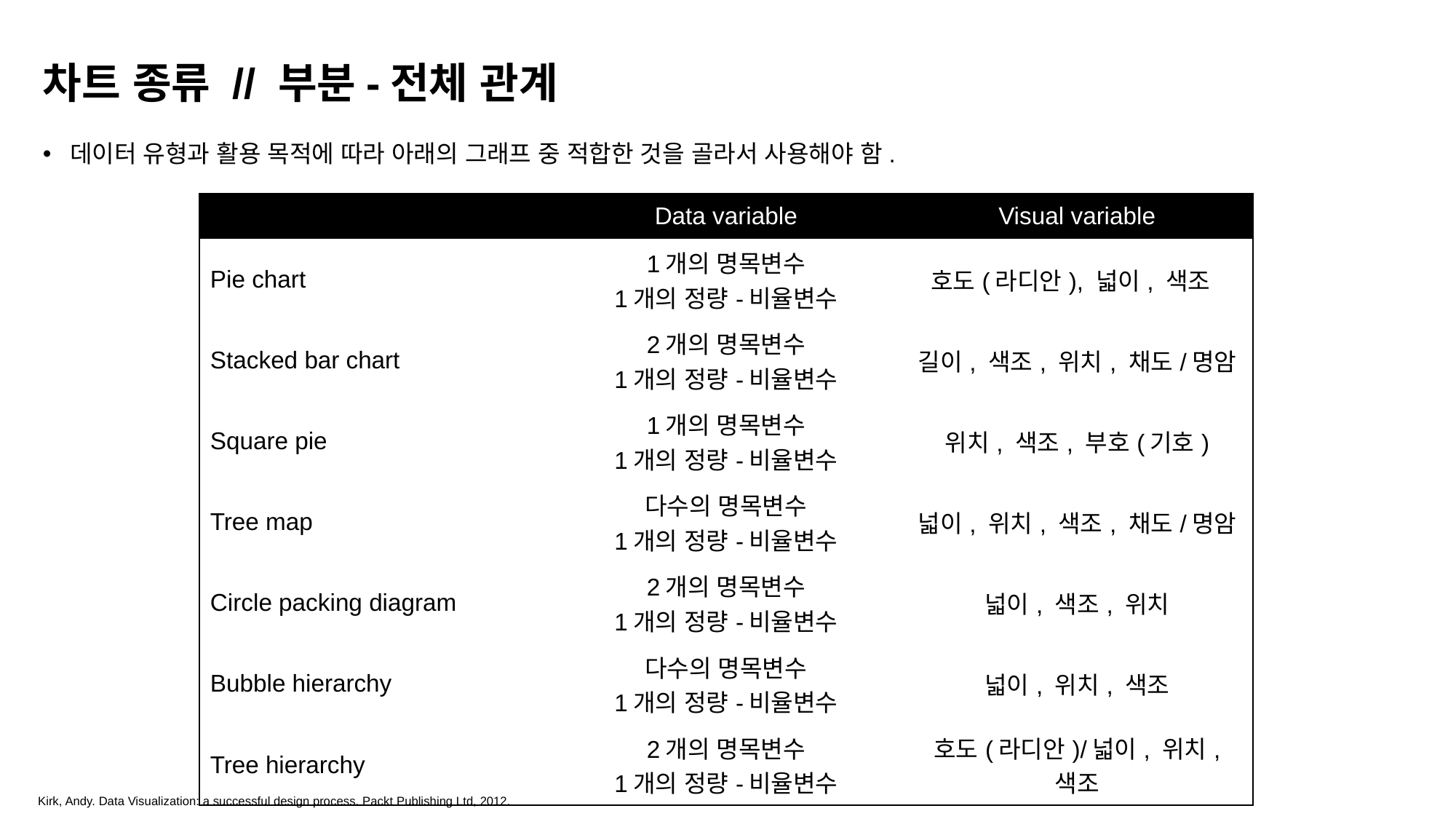

# 차트 종류 // 부분-전체 관계
데이터 유형과 활용 목적에 따라 아래의 그래프 중 적합한 것을 골라서 사용해야 함.

|  | Data variable | Visual variable |
| --- | --- | --- |
| Pie chart | 1개의 명목변수 1개의 정량-비율변수 | 호도(라디안), 넓이, 색조 |
| Stacked bar chart | 2개의 명목변수 1개의 정량-비율변수 | 길이, 색조, 위치, 채도/명암 |
| Square pie | 1개의 명목변수 1개의 정량-비율변수 | 위치, 색조, 부호(기호) |
| Tree map | 다수의 명목변수 1개의 정량-비율변수 | 넓이, 위치, 색조, 채도/명암 |
| Circle packing diagram | 2개의 명목변수 1개의 정량-비율변수 | 넓이, 색조, 위치 |
| Bubble hierarchy | 다수의 명목변수 1개의 정량-비율변수 | 넓이, 위치, 색조 |
| Tree hierarchy | 2개의 명목변수 1개의 정량-비율변수 | 호도(라디안)/넓이, 위치, 색조 |
Kirk, Andy. Data Visualization: a successful design process. Packt Publishing Ltd, 2012.